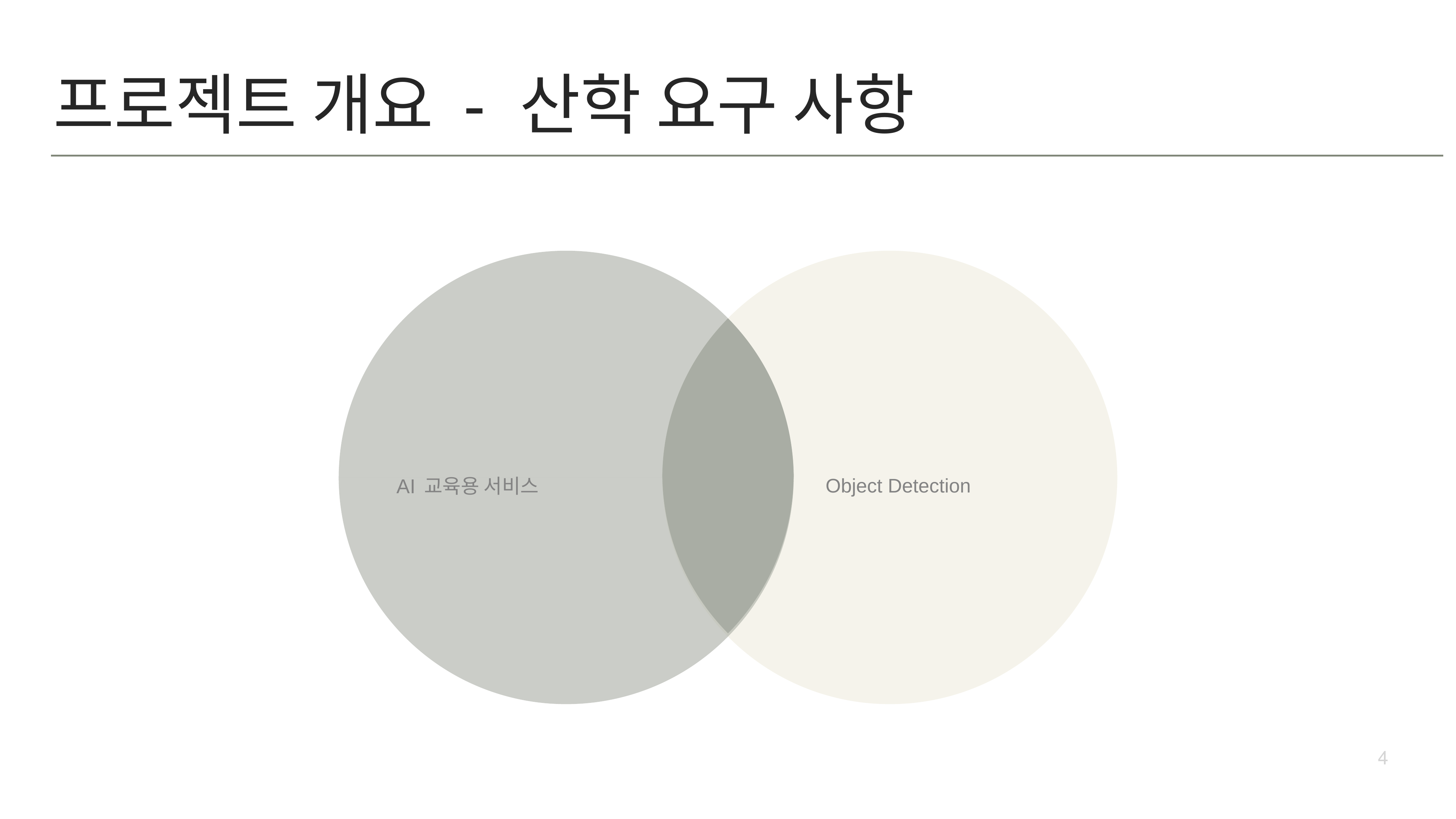

# 프로젝트 개요 - 산학 요구 사항

AI 교육용 서비스
Object Detection

4